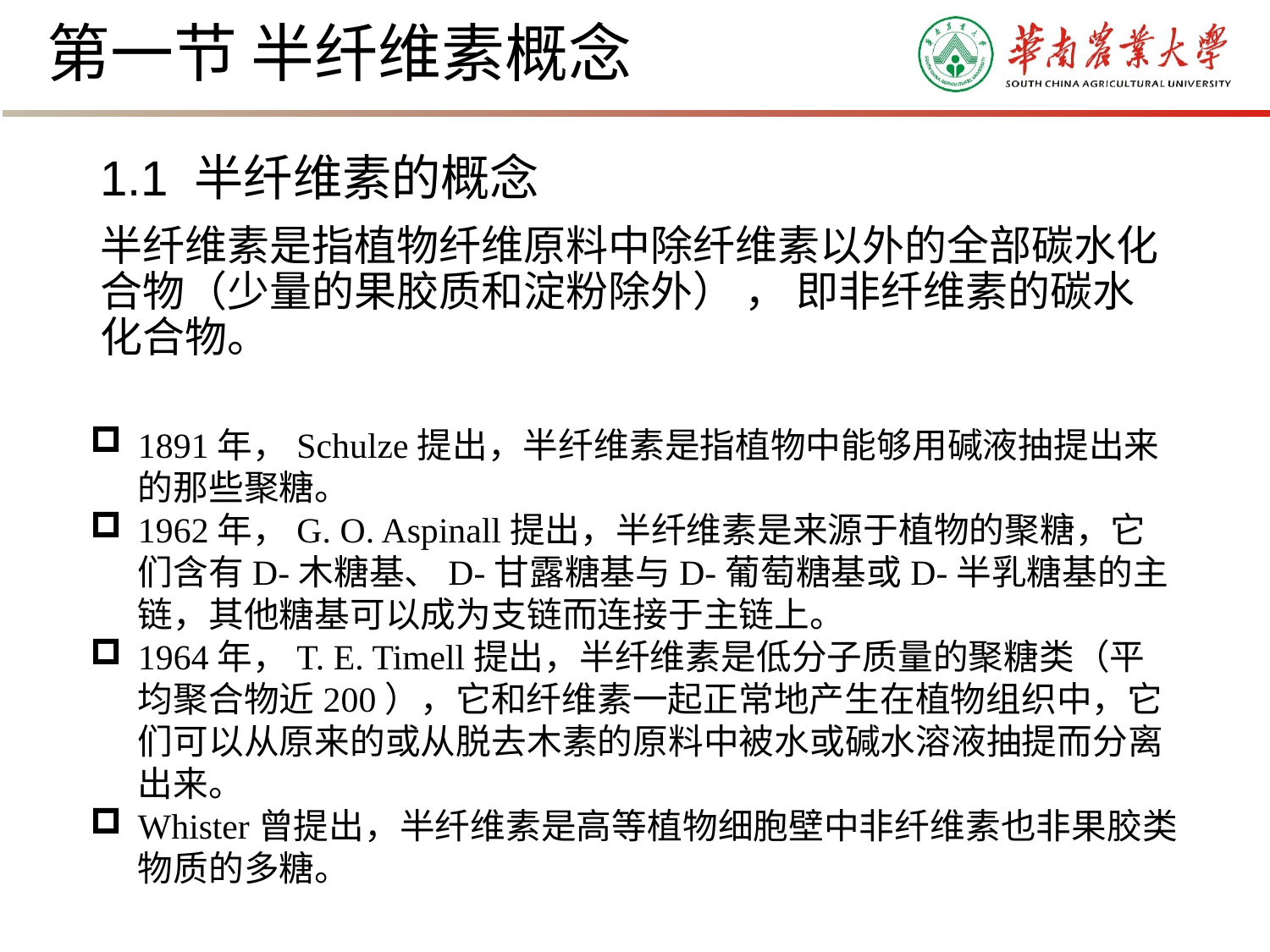

# 第一节 半纤维素概念
1.1 半纤维素的概念
半纤维素是指植物纤维原料中除纤维素以外的全部碳水化合物（少量的果胶质和淀粉除外） ， 即非纤维素的碳水化合物。
1891年，Schulze提出，半纤维素是指植物中能够用碱液抽提出来的那些聚糖。
1962年，G. O. Aspinall提出，半纤维素是来源于植物的聚糖，它们含有D-木糖基、D-甘露糖基与D-葡萄糖基或D-半乳糖基的主链，其他糖基可以成为支链而连接于主链上。
1964年，T. E. Timell提出，半纤维素是低分子质量的聚糖类（平均聚合物近200），它和纤维素一起正常地产生在植物组织中，它们可以从原来的或从脱去木素的原料中被水或碱水溶液抽提而分离出来。
Whister曾提出，半纤维素是高等植物细胞壁中非纤维素也非果胶类物质的多糖。